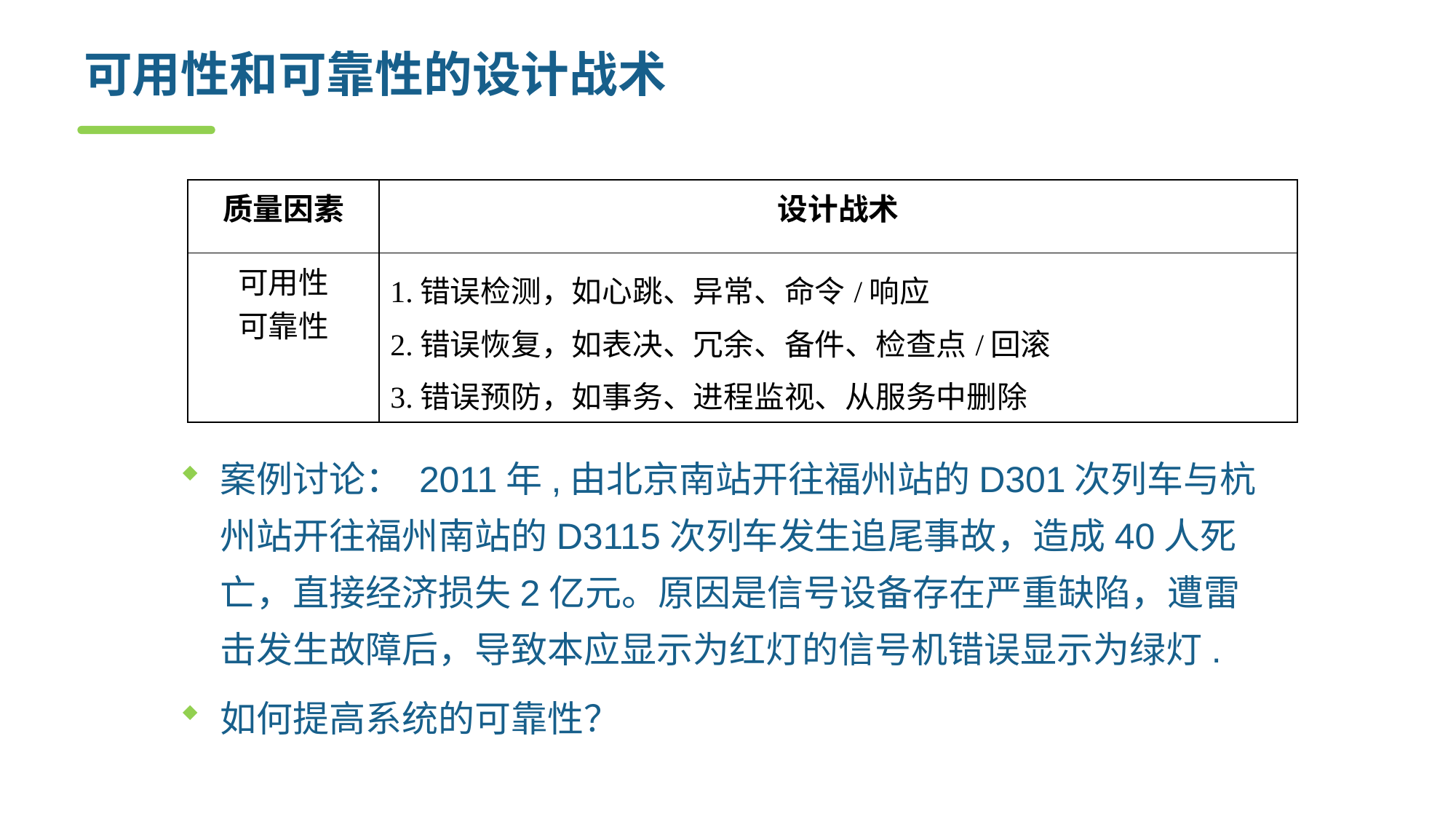

# 可用性和可靠性的设计战术
| 质量因素 | 设计战术 |
| --- | --- |
| 可用性 可靠性 | 1.错误检测，如心跳、异常、命令/响应 2.错误恢复，如表决、冗余、备件、检查点/回滚 3.错误预防，如事务、进程监视、从服务中删除 |
案例讨论： 2011年,由北京南站开往福州站的D301次列车与杭州站开往福州南站的D3115次列车发生追尾事故，造成40人死亡，直接经济损失2亿元。原因是信号设备存在严重缺陷，遭雷击发生故障后，导致本应显示为红灯的信号机错误显示为绿灯.
如何提高系统的可靠性？
119